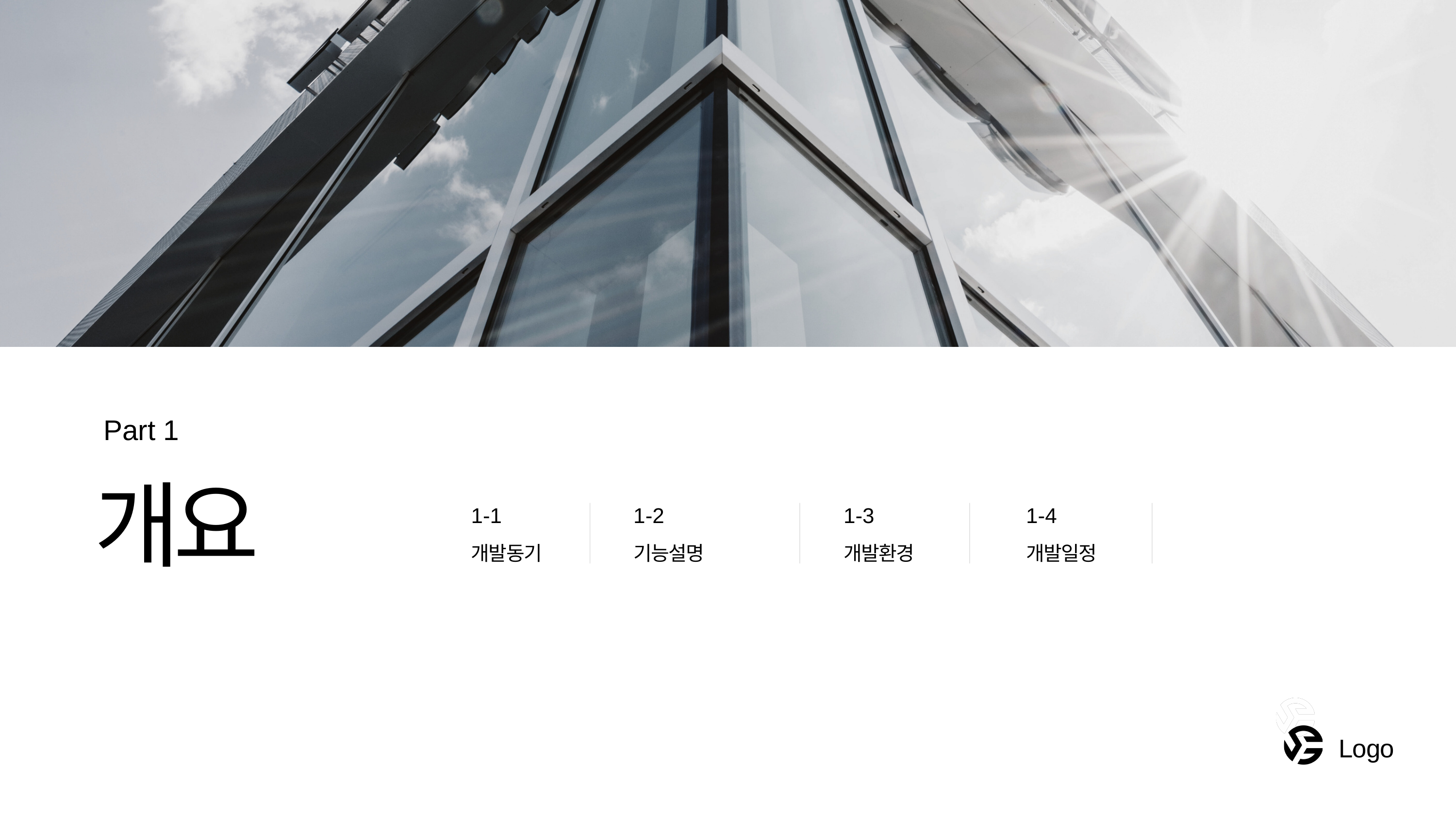

Part 1
개요
1-1
1-2
1-3
1-4

개발동기
기능설명
개발환경
개발일정

Logo

Logo